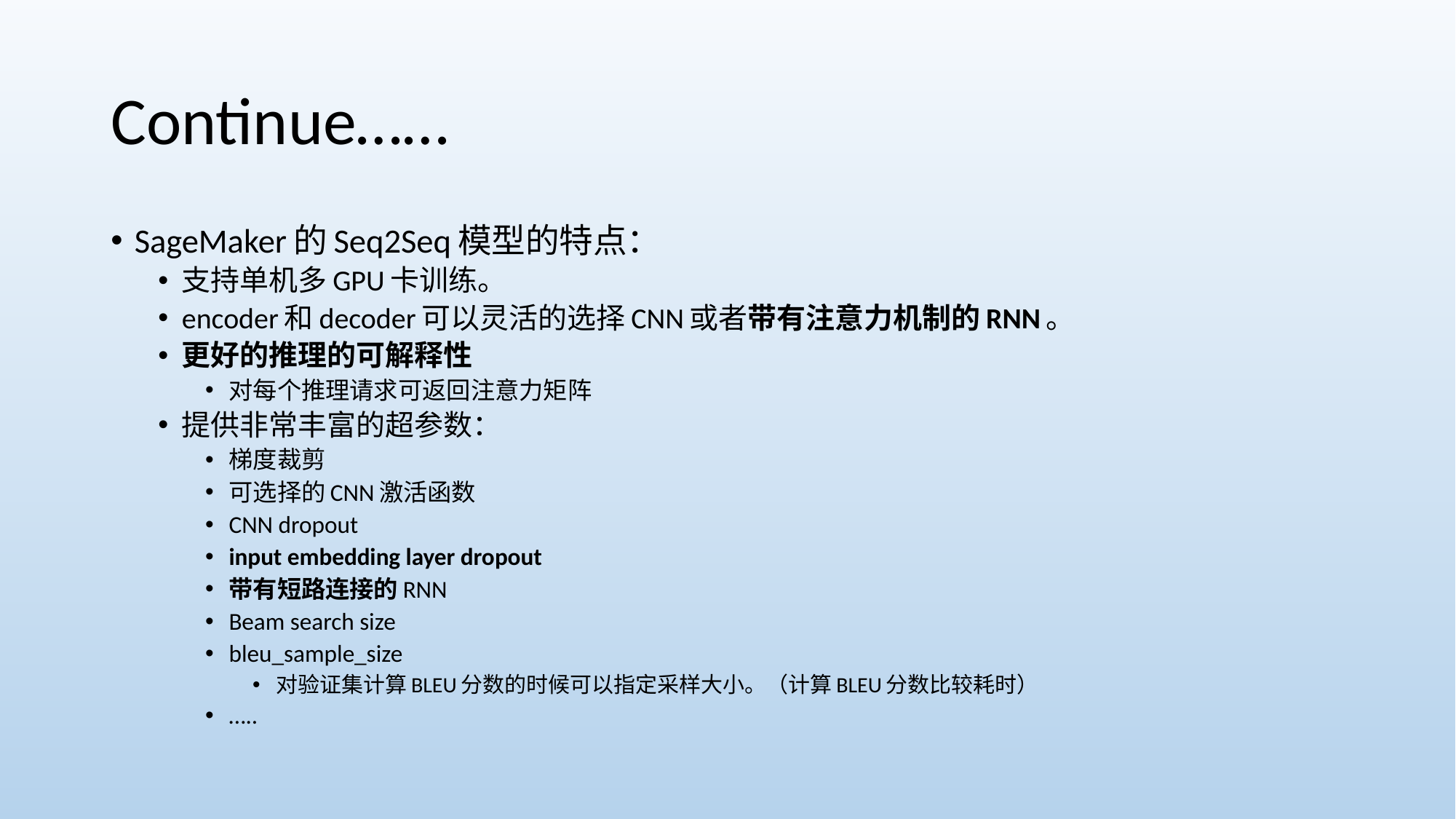

# Continue……
SageMaker的Seq2Seq模型的特点：
支持单机多GPU卡训练。
encoder和decoder可以灵活的选择CNN或者带有注意力机制的RNN。
更好的推理的可解释性
对每个推理请求可返回注意力矩阵
提供非常丰富的超参数：
梯度裁剪
可选择的CNN激活函数
CNN dropout
input embedding layer dropout
带有短路连接的RNN
Beam search size
bleu_sample_size
对验证集计算BLEU分数的时候可以指定采样大小。（计算BLEU分数比较耗时）
…..